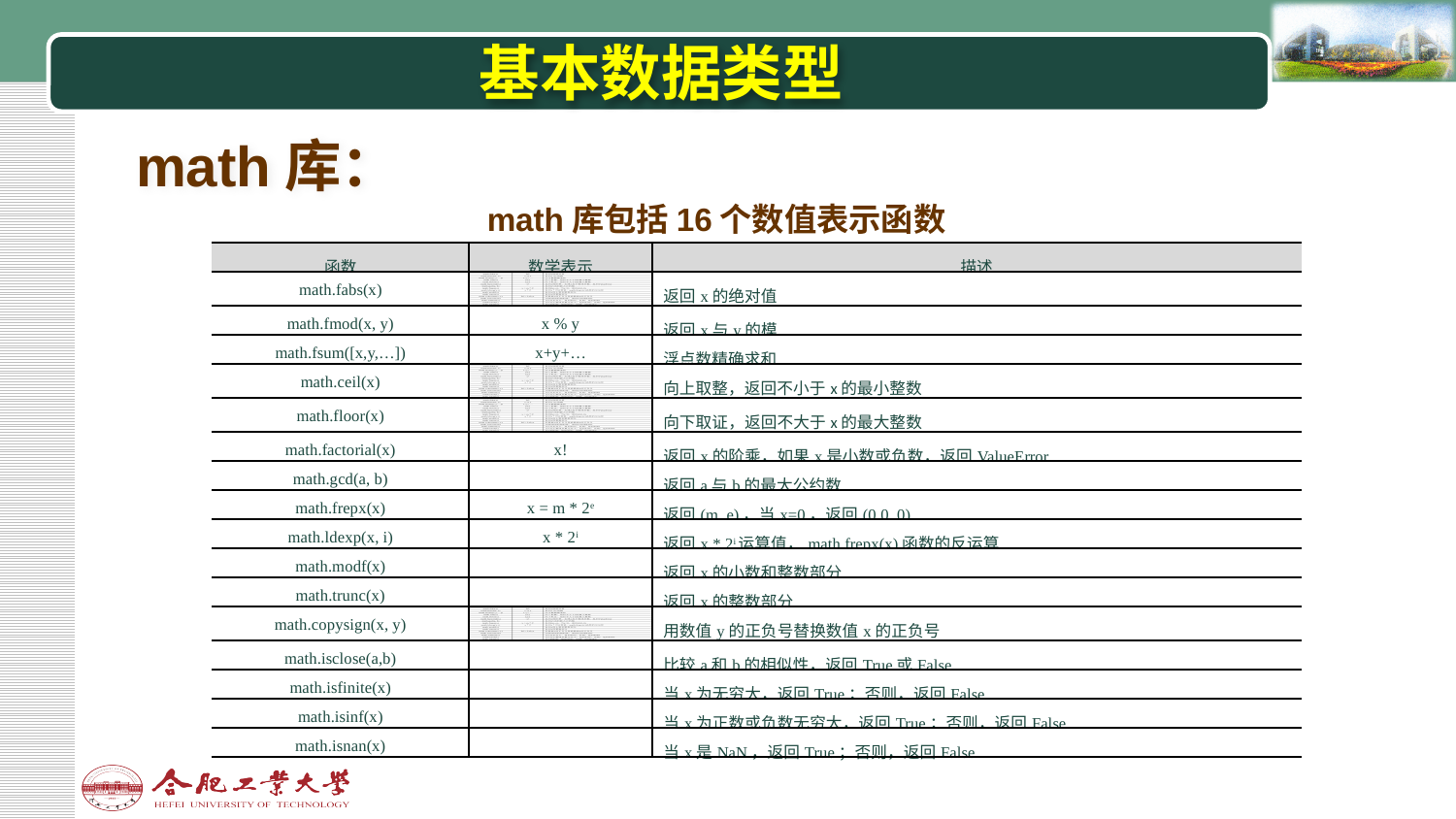

# 基本数据类型
math库：
math库包括16个数值表示函数
| 函数 | 数学表示 | 描述 |
| --- | --- | --- |
| math.fabs(x) |  | 返回x的绝对值 |
| math.fmod(x, y) | x % y | 返回x与y的模 |
| math.fsum([x,y,…]) | x+y+… | 浮点数精确求和 |
| math.ceil(x) |  | 向上取整，返回不小于x的最小整数 |
| math.floor(x) |  | 向下取证，返回不大于x的最大整数 |
| math.factorial(x) | x! | 返回x的阶乘，如果x是小数或负数，返回ValueError |
| math.gcd(a, b) |  | 返回a与b的最大公约数 |
| math.frepx(x) | x = m \* 2e | 返回(m, e)，当x=0，返回(0.0, 0) |
| math.ldexp(x, i) | x \* 2i | 返回x \* 2i运算值，math.frepx(x)函数的反运算 |
| math.modf(x) |  | 返回x的小数和整数部分 |
| math.trunc(x) |  | 返回x的整数部分 |
| math.copysign(x, y) |  | 用数值y的正负号替换数值x的正负号 |
| math.isclose(a,b) |  | 比较a和b的相似性，返回True或False |
| math.isfinite(x) |  | 当x为无穷大，返回True；否则，返回False |
| math.isinf(x) |  | 当x为正数或负数无穷大，返回True；否则，返回False |
| math.isnan(x) |  | 当x是NaN，返回True；否则，返回False |